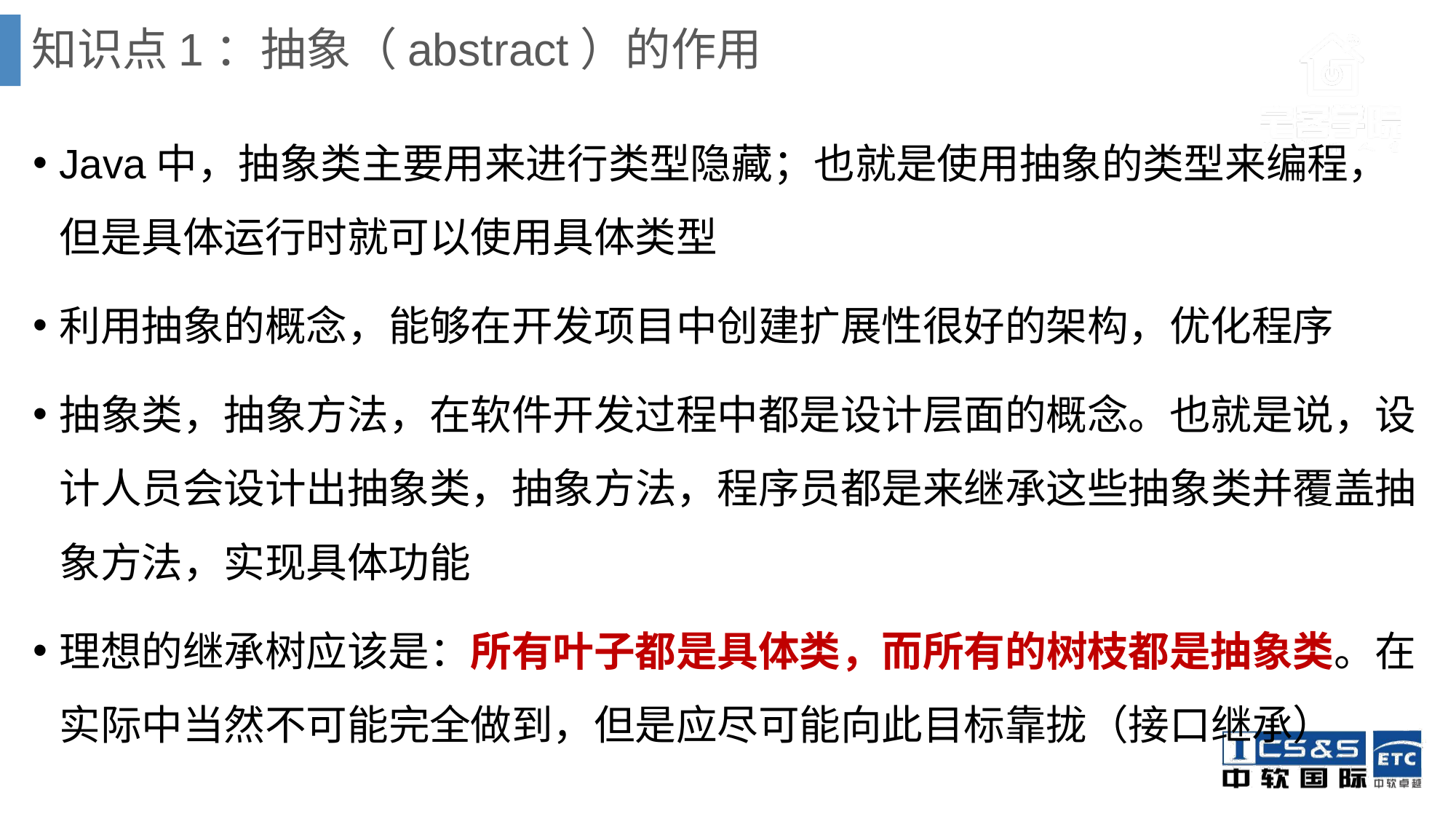

# 知识点1：抽象（abstract）的作用
Java中，抽象类主要用来进行类型隐藏；也就是使用抽象的类型来编程，但是具体运行时就可以使用具体类型
利用抽象的概念，能够在开发项目中创建扩展性很好的架构，优化程序
抽象类，抽象方法，在软件开发过程中都是设计层面的概念。也就是说，设计人员会设计出抽象类，抽象方法，程序员都是来继承这些抽象类并覆盖抽象方法，实现具体功能
理想的继承树应该是：所有叶子都是具体类，而所有的树枝都是抽象类。在实际中当然不可能完全做到，但是应尽可能向此目标靠拢（接口继承）